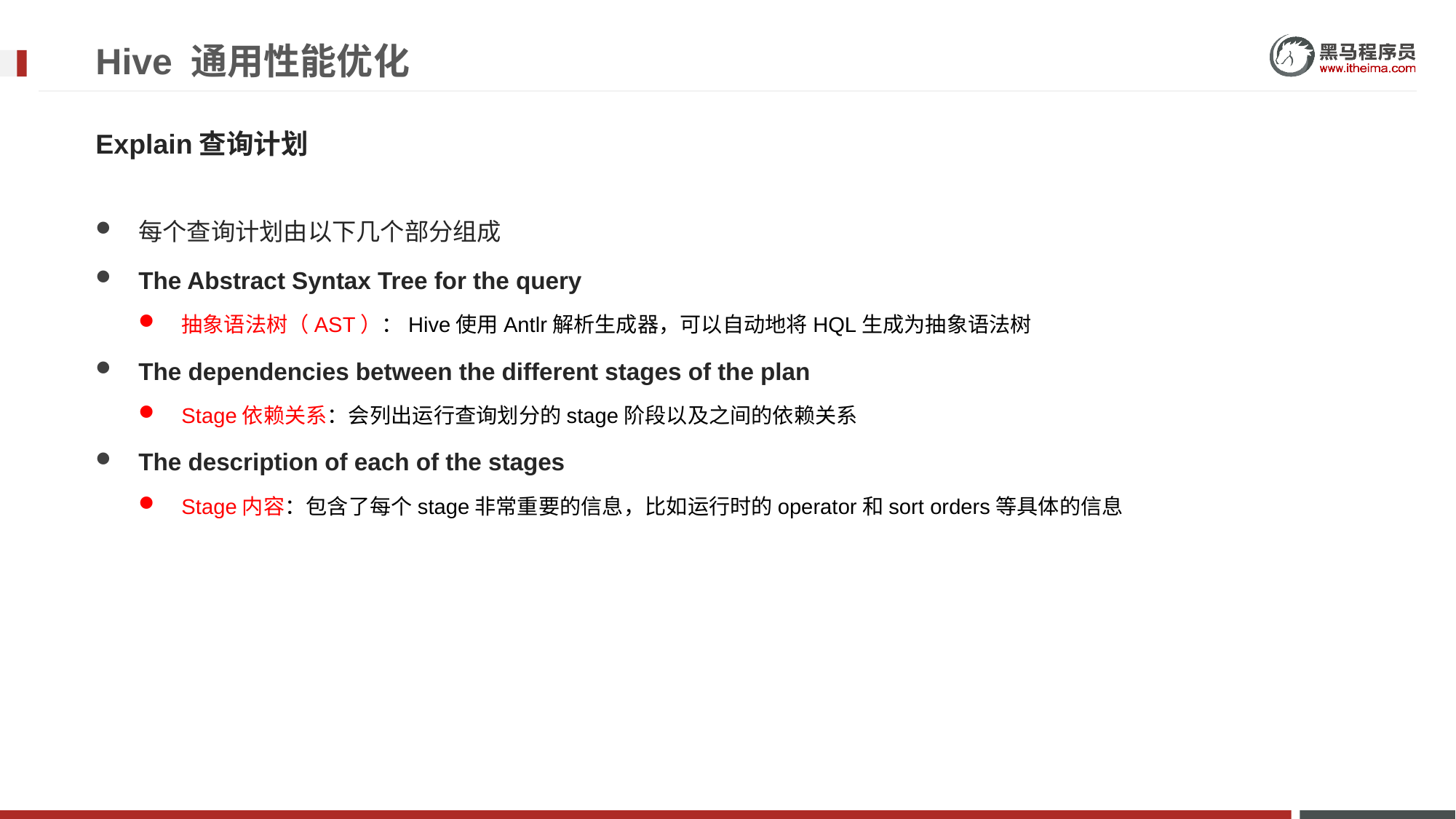

# Hive 通用性能优化
Explain查询计划
每个查询计划由以下几个部分组成
The Abstract Syntax Tree for the query
抽象语法树（AST）：Hive使用Antlr解析生成器，可以自动地将HQL生成为抽象语法树
The dependencies between the different stages of the plan
Stage依赖关系：会列出运行查询划分的stage阶段以及之间的依赖关系
The description of each of the stages
Stage内容：包含了每个stage非常重要的信息，比如运行时的operator和sort orders等具体的信息